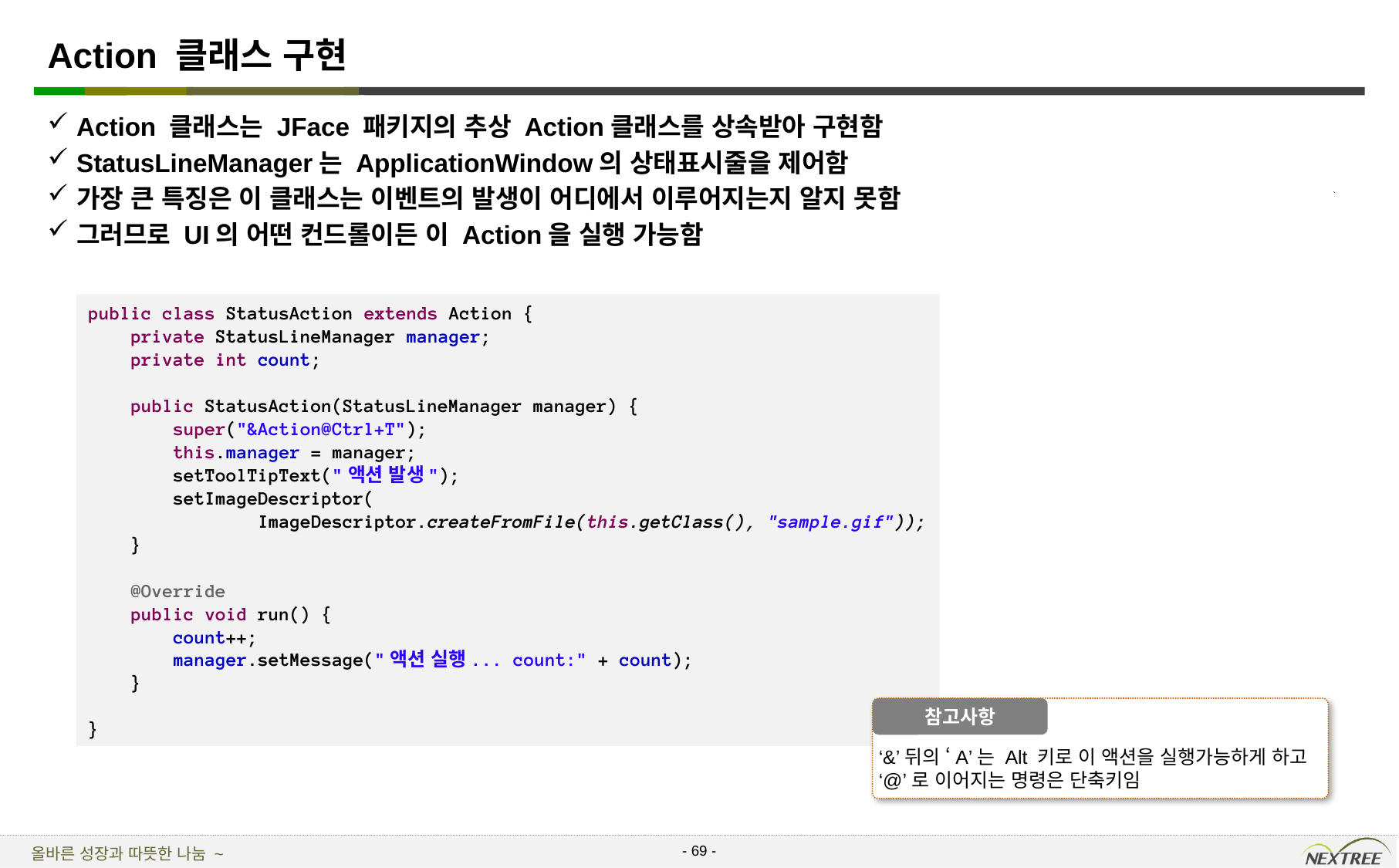

# Action 클래스 구현
Action 클래스는 JFace 패키지의 추상 Action클래스를 상속받아 구현함
StatusLineManager는 ApplicationWindow의 상태표시줄을 제어함
가장 큰 특징은 이 클래스는 이벤트의 발생이 어디에서 이루어지는지 알지 못함
그러므로 UI의 어떤 컨드롤이든 이 Action을 실행 가능함
public class StatusAction extends Action {
    private StatusLineManager manager;
    private int count;

    public StatusAction(StatusLineManager manager) {
        super("&Action@Ctrl+T");
        this.manager = manager;
        setToolTipText("액션 발생");
        setImageDescriptor(
                ImageDescriptor.createFromFile(this.getClass(), "sample.gif"));
    }

    @Override
    public void run() {
        count++;
        manager.setMessage("액션 실행... count:" + count);
    }

}
‘&’뒤의 ‘A’는 Alt 키로 이 액션을 실행가능하게 하고
‘@’로 이어지는 명령은 단축키임
참고사항